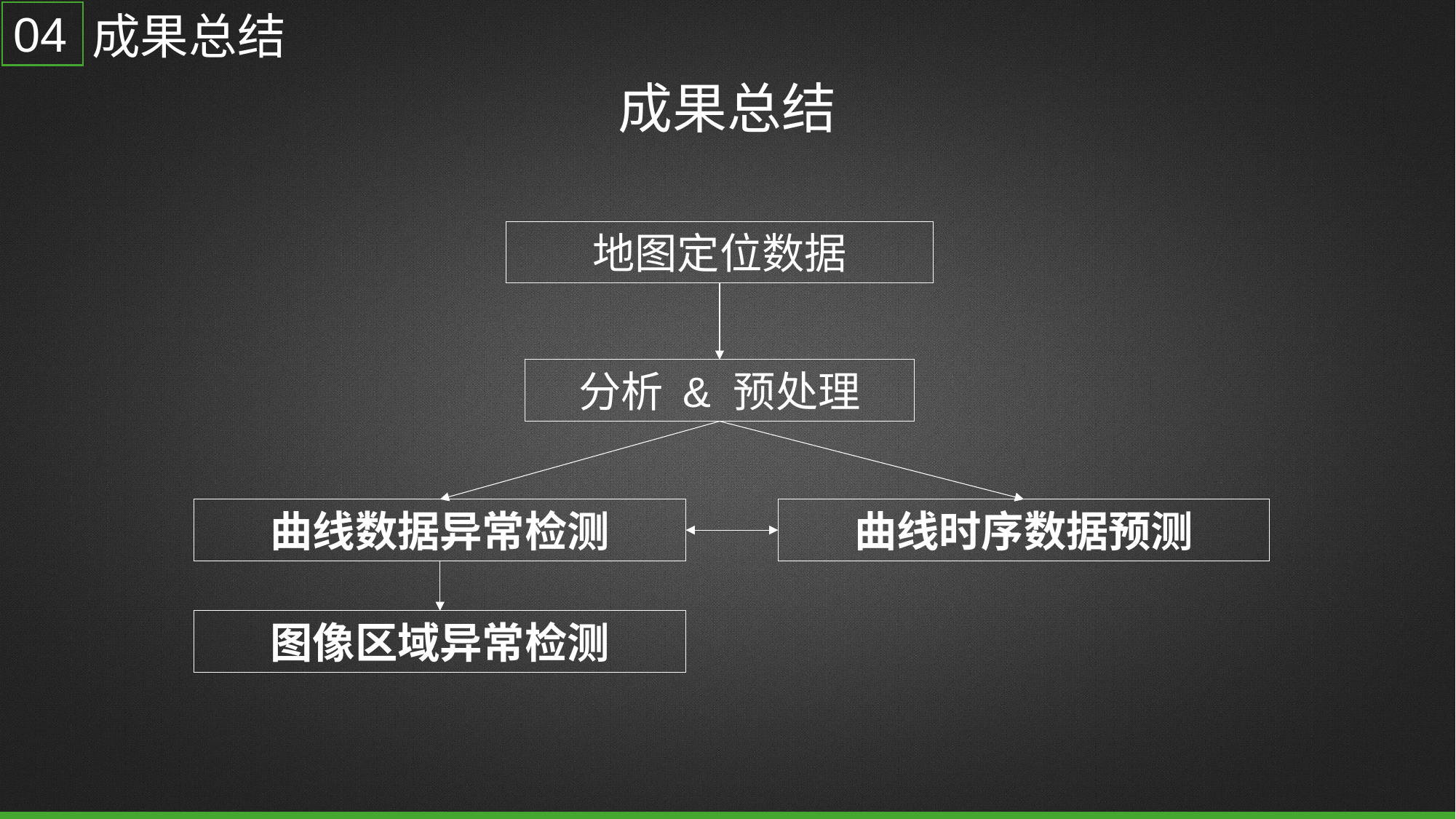

04
成果总结

成果总结
地图定位数据
分析 & 预处理
曲线数据异常检测
曲线时序数据预测
图像区域异常检测